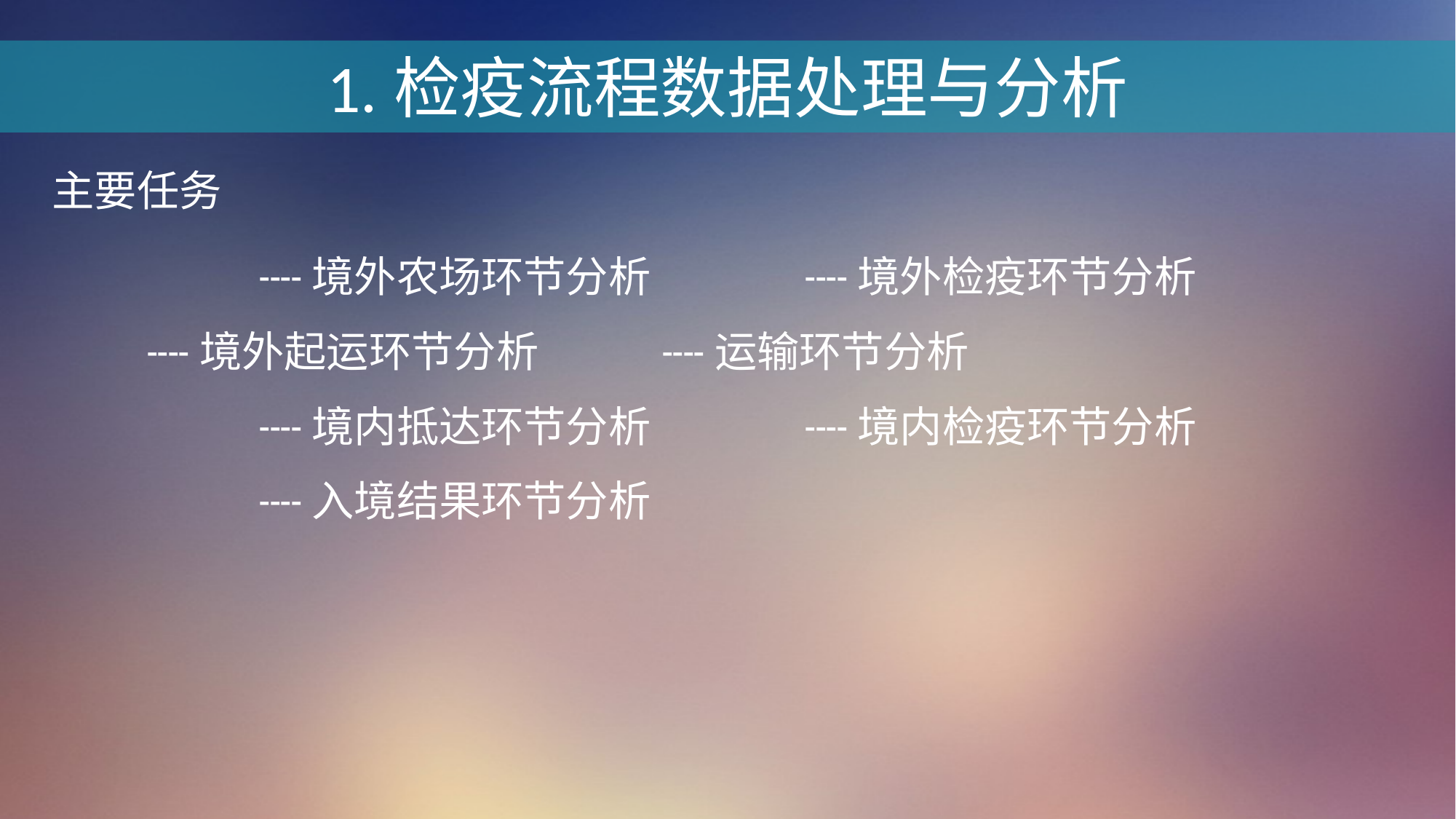

1.检疫流程数据处理与分析

主要任务
		----境外农场环节分析		----境外检疫环节分析
           ----境外起运环节分析            ----运输环节分析
		----境内抵达环节分析		----境内检疫环节分析
		----入境结果环节分析